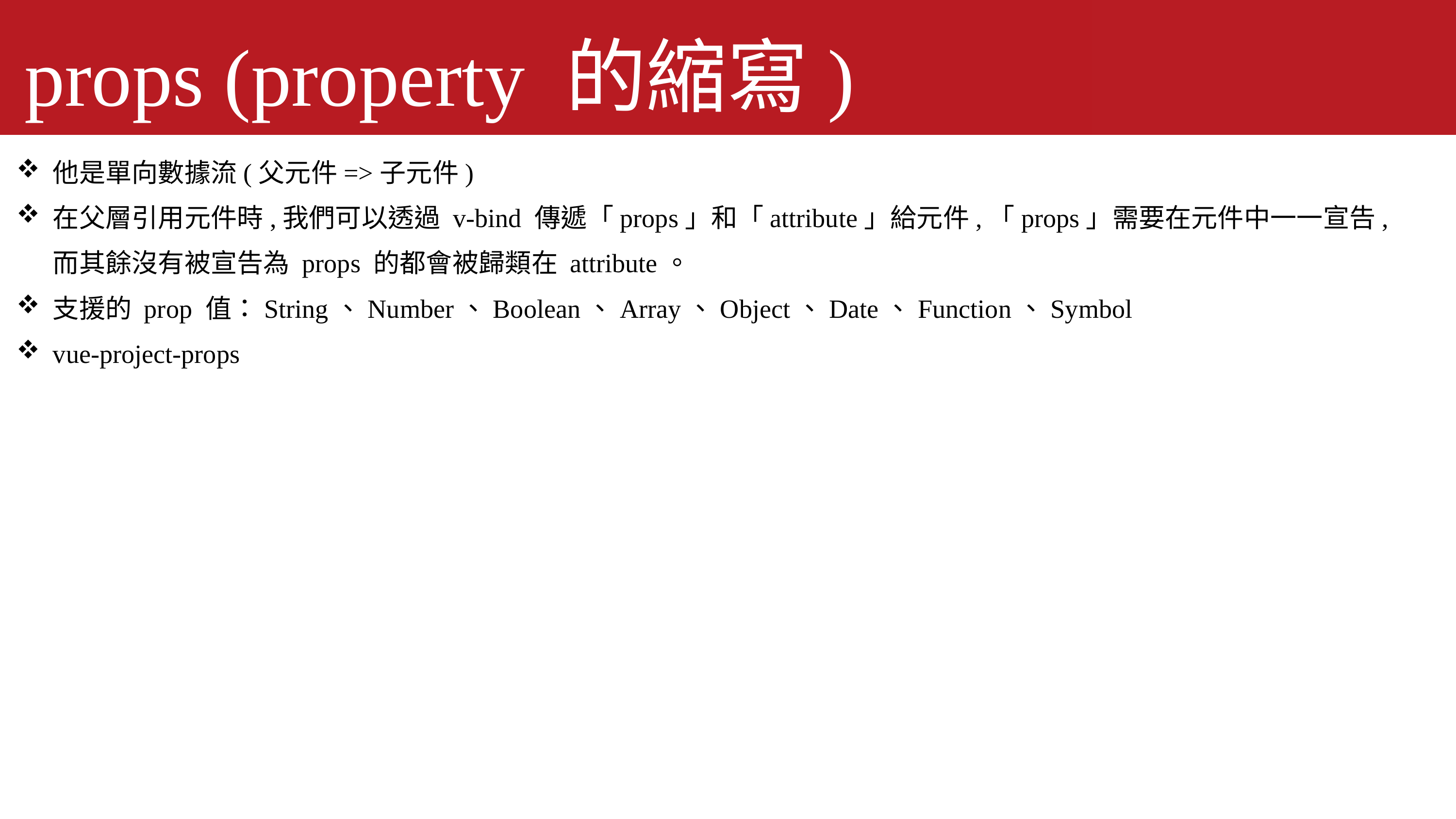

props (property 的縮寫)
他是單向數據流(父元件=>子元件)
在父層引用元件時,我們可以透過 v-bind 傳遞「props」和「attribute」給元件,「props」需要在元件中一一宣告,而其餘沒有被宣告為 props 的都會被歸類在 attribute。
支援的 prop 值：String、Number、Boolean、Array、Object、Date、Function、Symbol
vue-project-props